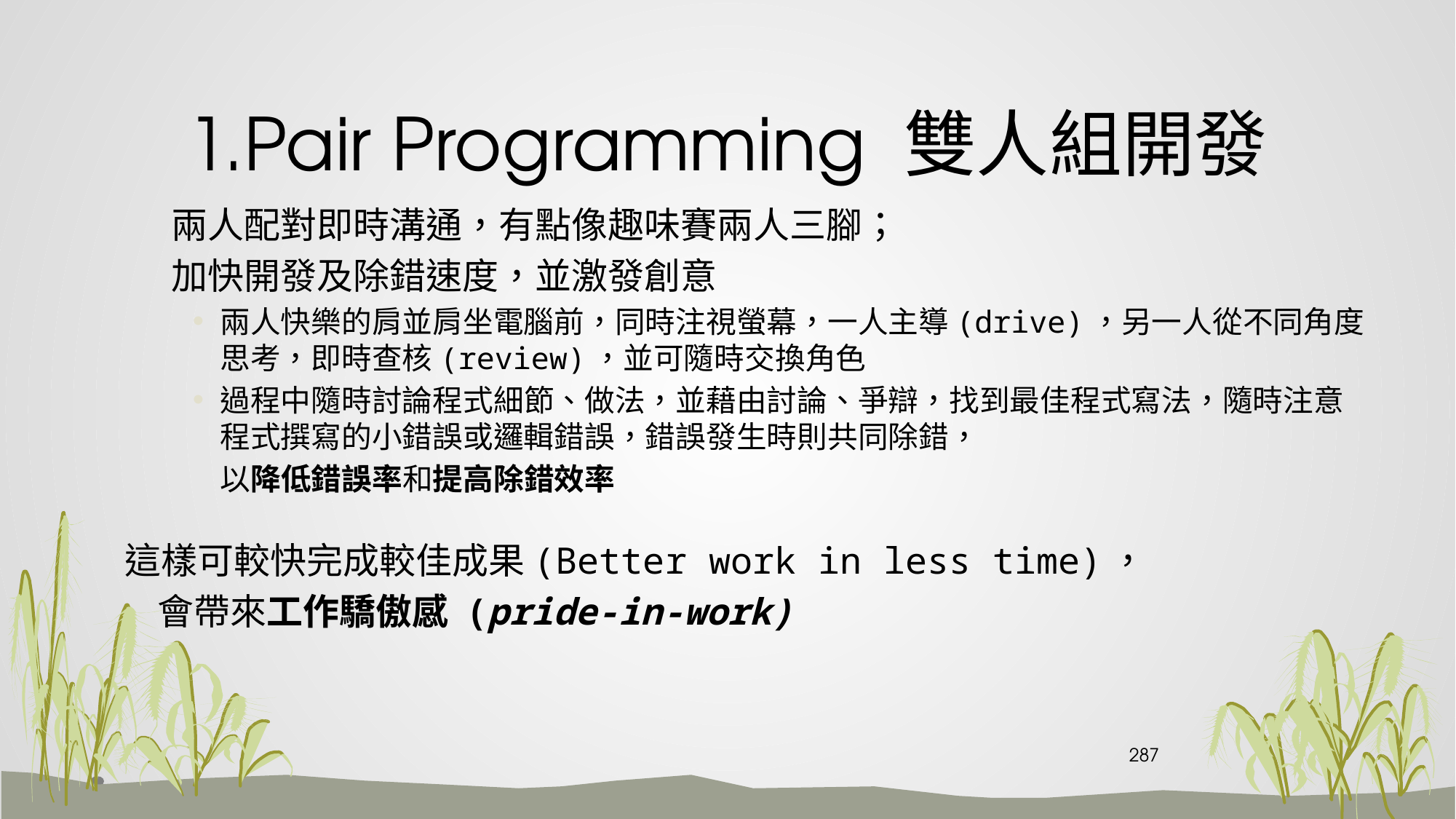

# 1.Pair Programming 雙人組開發
   兩人配對即時溝通，有點像趣味賽兩人三腳；
   加快開發及除錯速度，並激發創意
兩人快樂的肩並肩坐電腦前，同時注視螢幕，一人主導(drive)，另一人從不同角度思考，即時查核(review)，並可隨時交換角色
過程中隨時討論程式細節、做法，並藉由討論、爭辯，找到最佳程式寫法，隨時注意程式撰寫的小錯誤或邏輯錯誤，錯誤發生時則共同除錯，
   以降低錯誤率和提高除錯效率

    這樣可較快完成較佳成果(Better work in less time)，
        會帶來工作驕傲感 (pride-in-work)
287